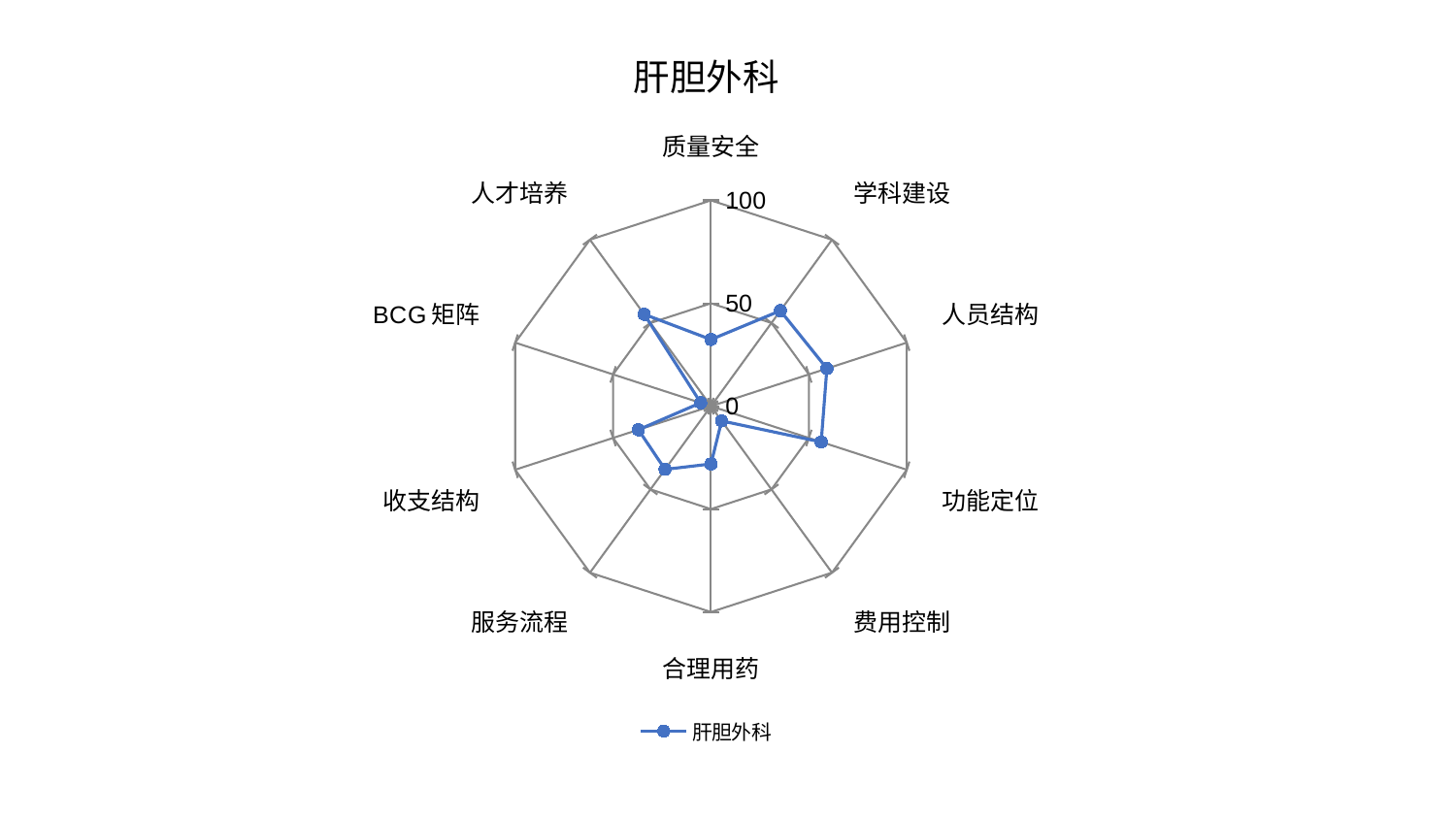

### Chart: 肝胆外科

| Category | 肝胆外科 |
|---|---|
| 质量安全 | 32.40234491843003 |
| 学科建设 | 57.36361561880967 |
| 人员结构 | 59.21359774269 |
| 功能定位 | 56.314898627285395 |
| 费用控制 | 8.855185025360267 |
| 合理用药 | 28.07360531534051 |
| 服务流程 | 37.96495205103202 |
| 收支结构 | 37.08450850389595 |
| BCG矩阵 | 5.245457303242757 |
| 人才培养 | 55.16282461791398 |
115